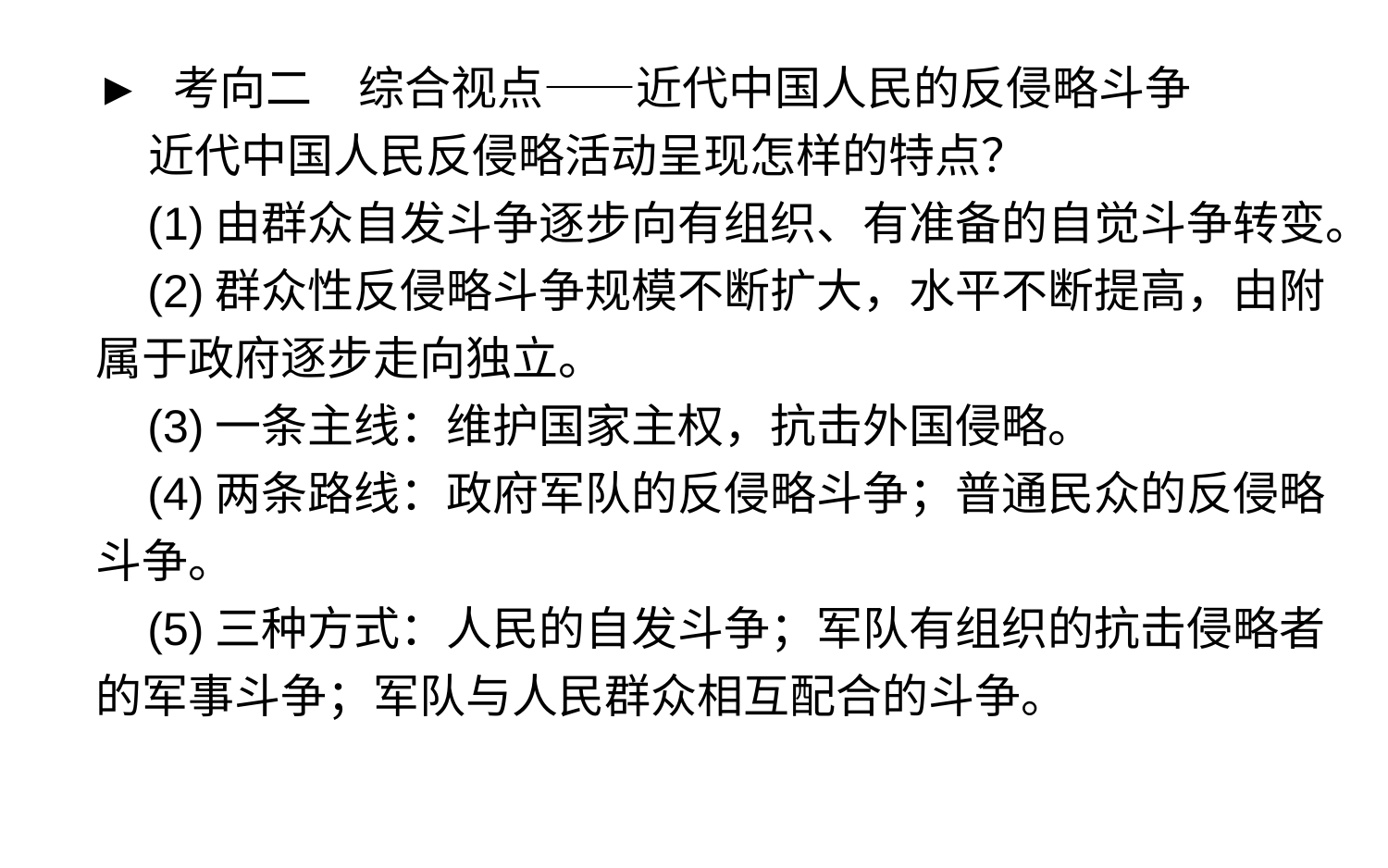

►  考向二　综合视点——近代中国人民的反侵略斗争
    近代中国人民反侵略活动呈现怎样的特点？
    (1)由群众自发斗争逐步向有组织、有准备的自觉斗争转变。
    (2)群众性反侵略斗争规模不断扩大，水平不断提高，由附属于政府逐步走向独立。
    (3)一条主线：维护国家主权，抗击外国侵略。
    (4)两条路线：政府军队的反侵略斗争；普通民众的反侵略斗争。
    (5)三种方式：人民的自发斗争；军队有组织的抗击侵略者的军事斗争；军队与人民群众相互配合的斗争。